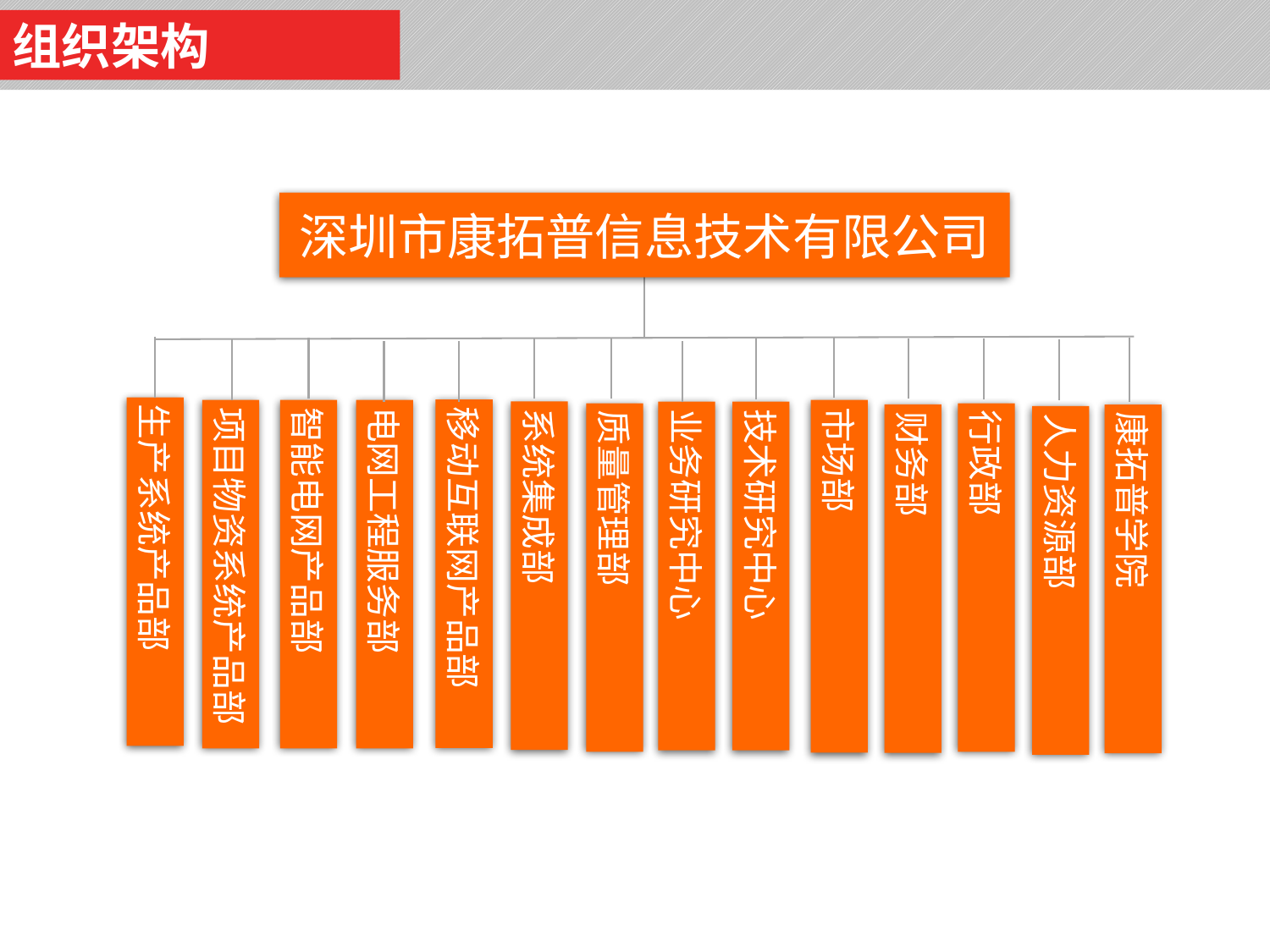

组织架构
深圳市康拓普信息技术有限公司
生产系统产品部
移动互联网产品部
项目物资系统产品部
智能电网产品部
电网工程服务部
市场部
系统集成部
业务研究中心
技术研究中心
行政部
质量管理部
财务部
康拓普学院
人力资源部